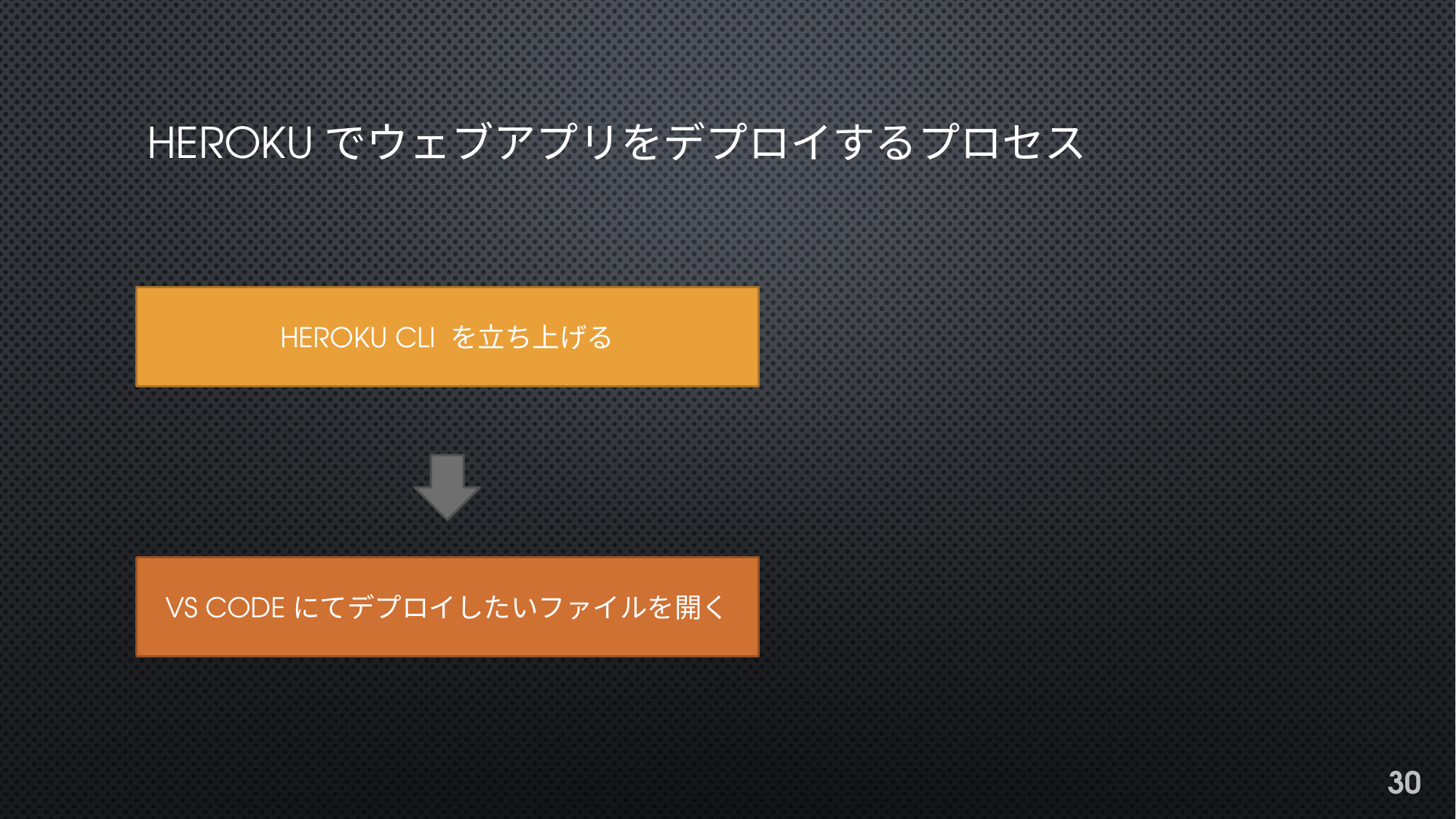

# HEROKuでウェブアプリをデプロイするプロセス
HEROKU CLI を立ち上げる

VS CODEにてデプロイしたいファイルを開く
30